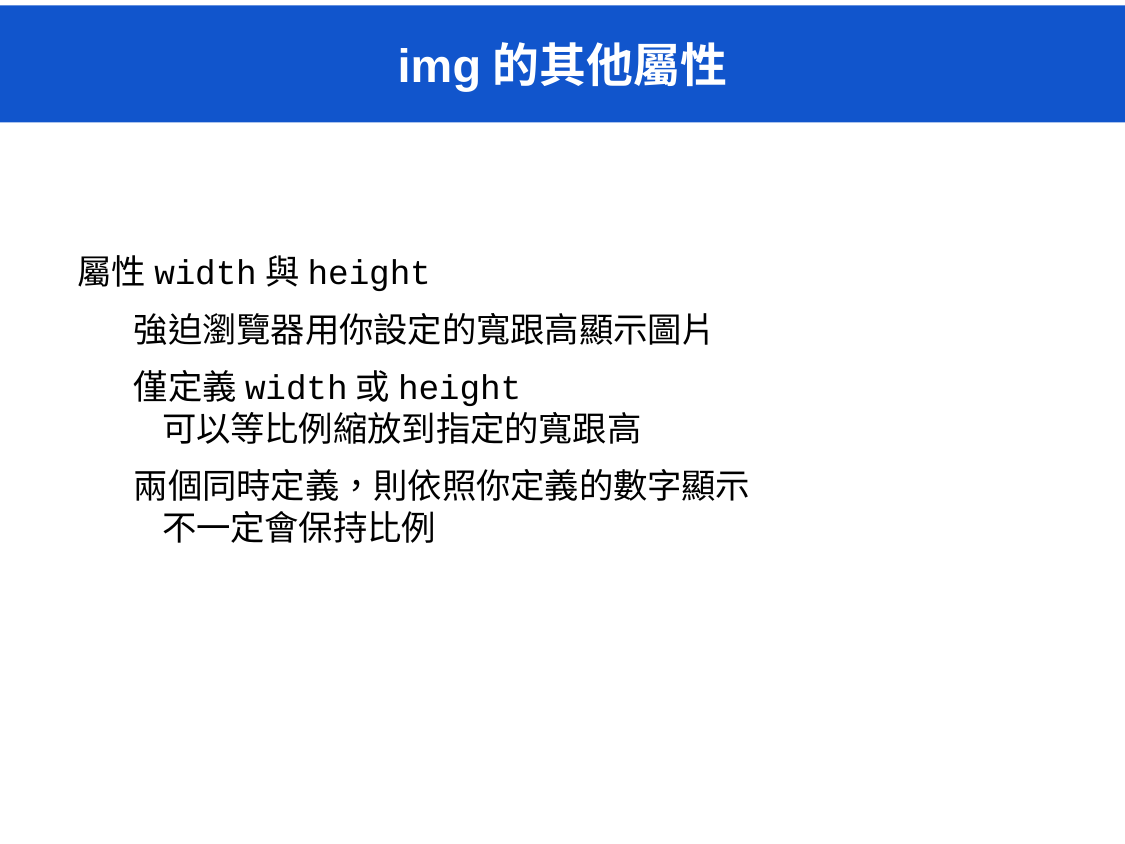

# img的其他屬性
屬性width與height
強迫瀏覽器用你設定的寬跟高顯示圖片
僅定義width或height
可以等比例縮放到指定的寬跟高
兩個同時定義，則依照你定義的數字顯示
不一定會保持比例